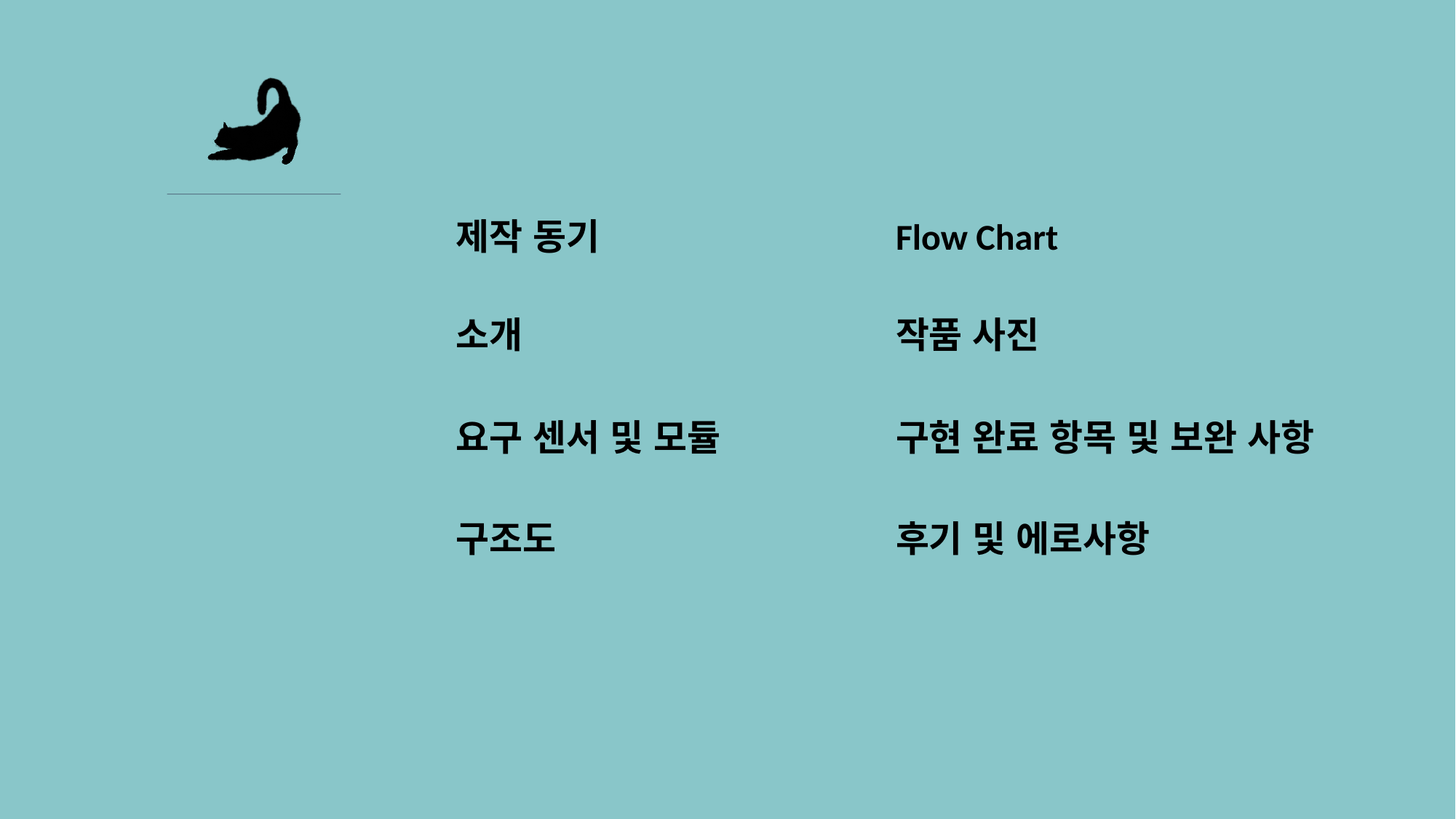

#
제작 동기
Flow Chart
작품 사진
소개
요구 센서 및 모듈
구현 완료 항목 및 보완 사항
구조도
후기 및 에로사항